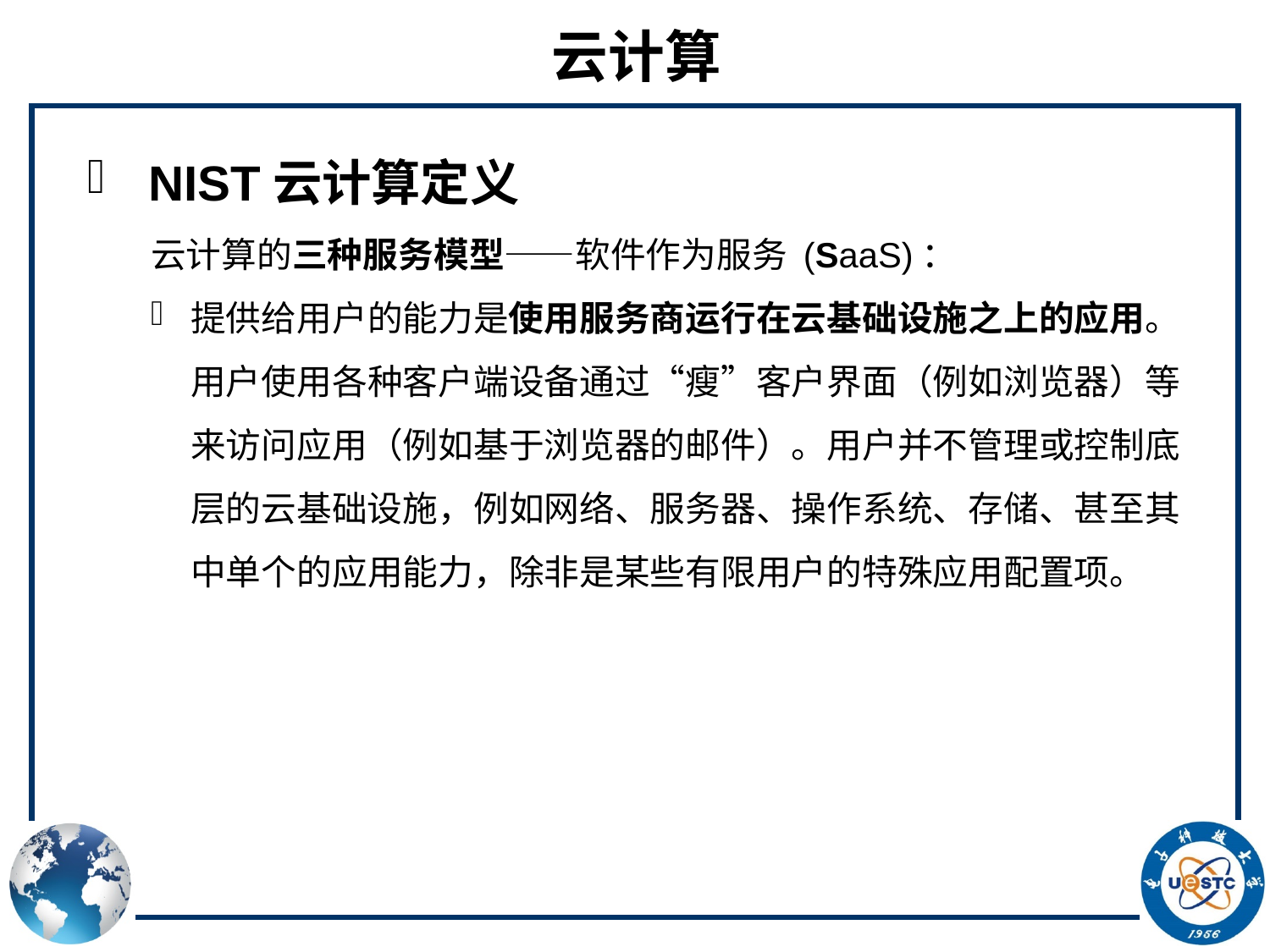

# 云计算
 NIST云计算定义
云计算的三种服务模型——软件作为服务 (SaaS)：
提供给用户的能力是使用服务商运行在云基础设施之上的应用。用户使用各种客户端设备通过“瘦”客户界面（例如浏览器）等来访问应用（例如基于浏览器的邮件）。用户并不管理或控制底层的云基础设施，例如网络、服务器、操作系统、存储、甚至其中单个的应用能力，除非是某些有限用户的特殊应用配置项。